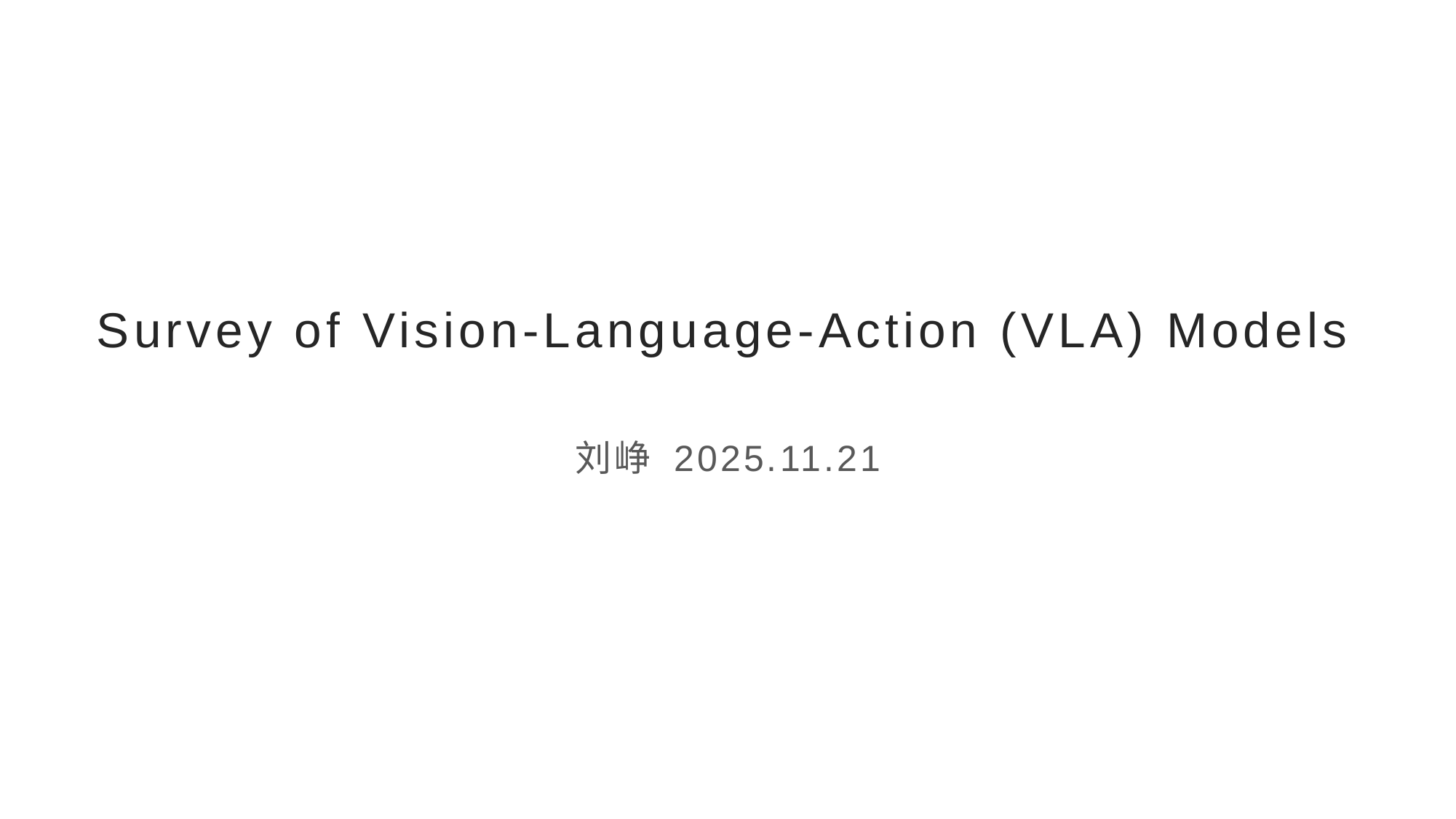

# Survey of Vision-Language-Action (VLA) Models
刘峥 2025.11.21